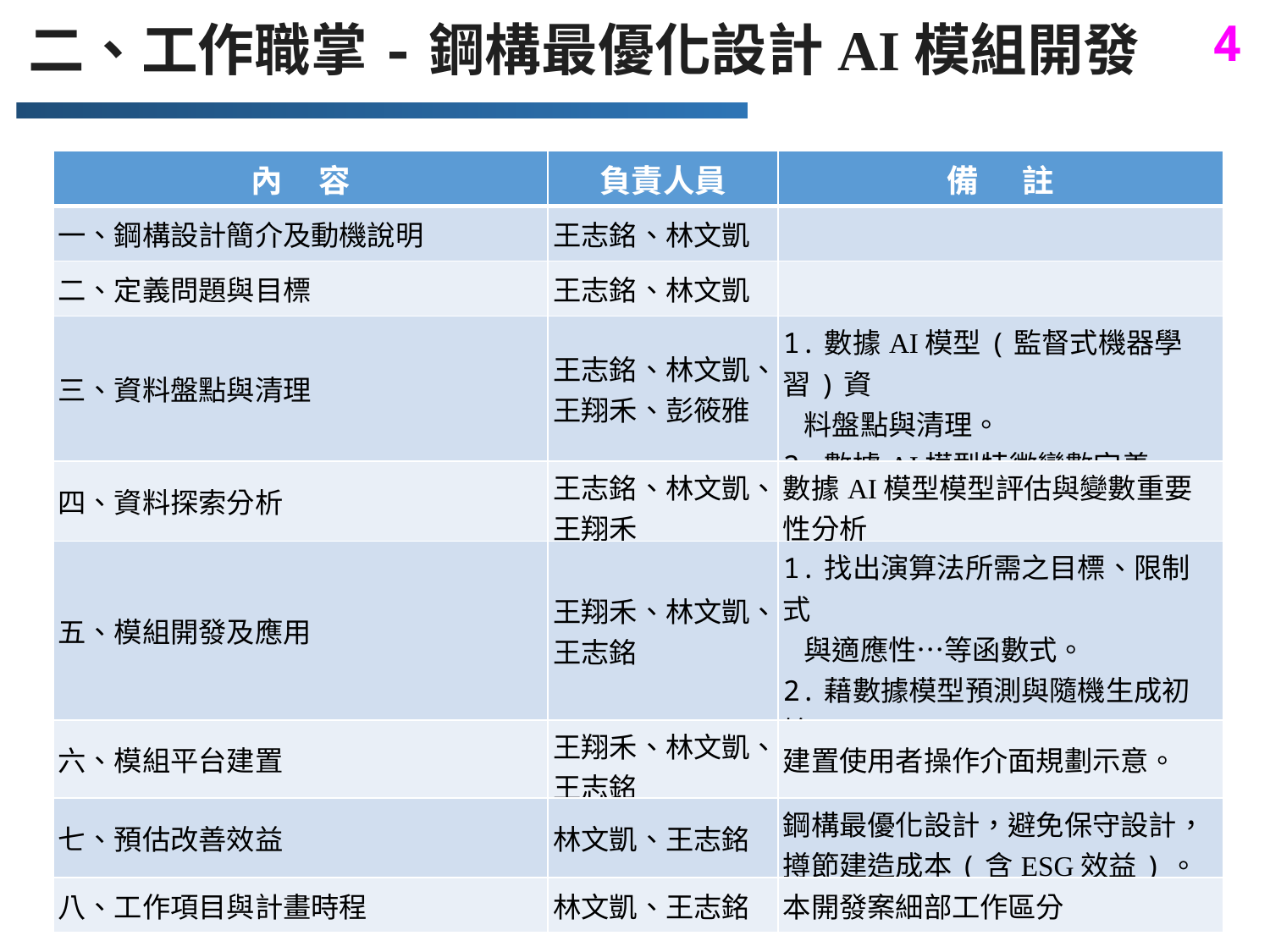

二、工作職掌-鋼構最優化設計AI模組開發

| 內 容 | 負責人員 | 備 註 |
| --- | --- | --- |
| 一、鋼構設計簡介及動機說明 | 王志銘、林文凱 |  |
| 二、定義問題與目標 | 王志銘、林文凱 |  |
| 三、資料盤點與清理 | 王志銘、林文凱、 王翔禾、彭筱雅 | 1.數據AI模型(監督式機器學習)資 料盤點與清理。 2.數據AI模型特徵變數定義。 |
| 四、資料探索分析 | 王志銘、林文凱、 王翔禾 | 數據AI模型模型評估與變數重要性分析 |
| 五、模組開發及應用 | 王翔禾、林文凱、 王志銘 | 1.找出演算法所需之目標、限制式 與適應性…等函數式。 2.藉數據模型預測與隨機生成初始 化族群，以基因演算法開發鋼構 優化模型。 |
| 六、模組平台建置 | 王翔禾、林文凱、 王志銘 | 建置使用者操作介面規劃示意。 |
| 七、預估改善效益 | 林文凱、王志銘 | 鋼構最優化設計，避免保守設計，撙節建造成本(含ESG效益)。 |
| 八、工作項目與計畫時程 | 林文凱、王志銘 | 本開發案細部工作區分 |